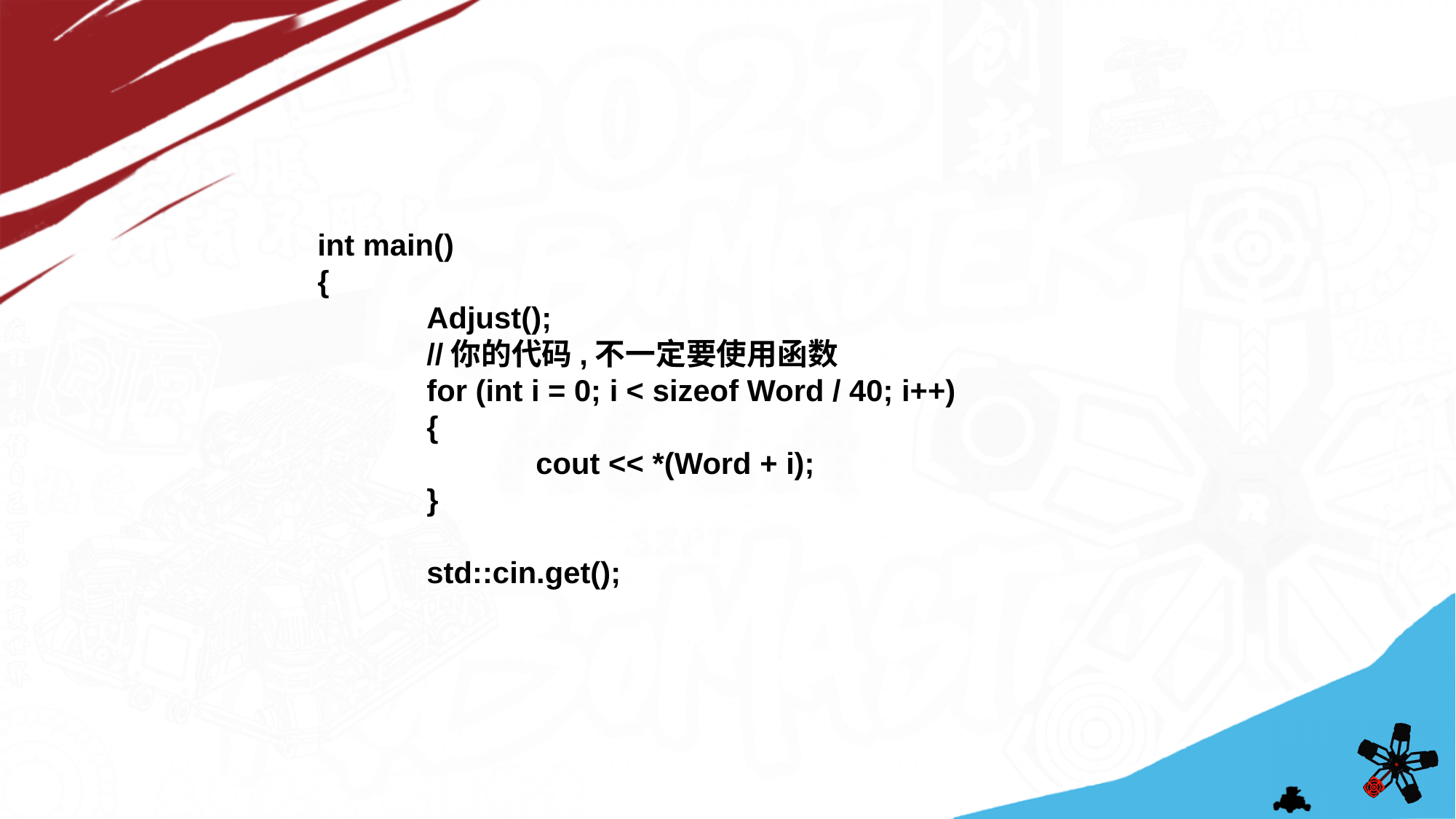

int main()
{
	Adjust();
	//你的代码,不一定要使用函数
	for (int i = 0; i < sizeof Word / 40; i++)
	{
		cout << *(Word + i);
	}

	std::cin.get();